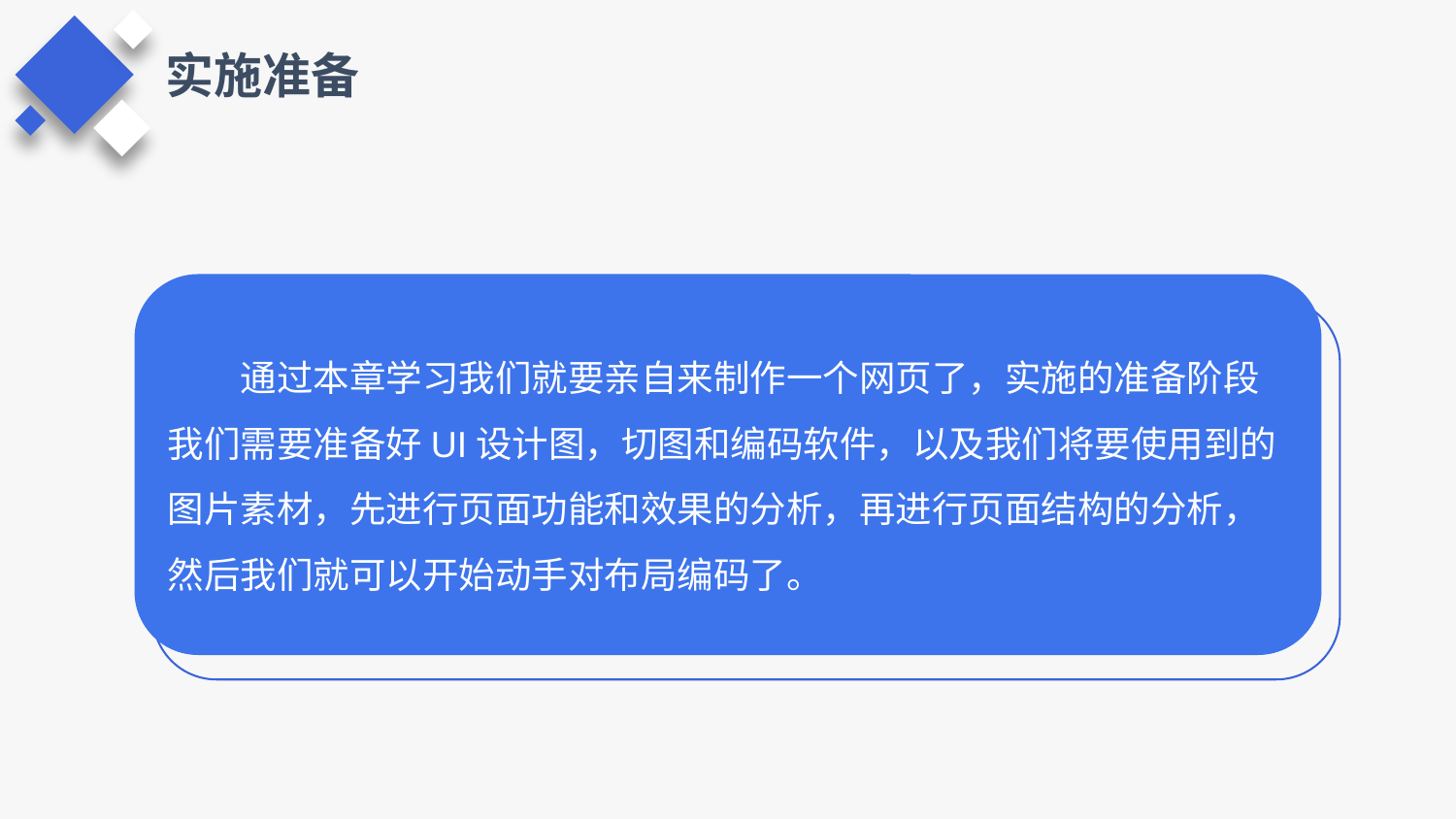

实施准备

通过本章学习我们就要亲自来制作一个网页了，实施的准备阶段我们需要准备好UI设计图，切图和编码软件，以及我们将要使用到的图片素材，先进行页面功能和效果的分析，再进行页面结构的分析，然后我们就可以开始动手对布局编码了。